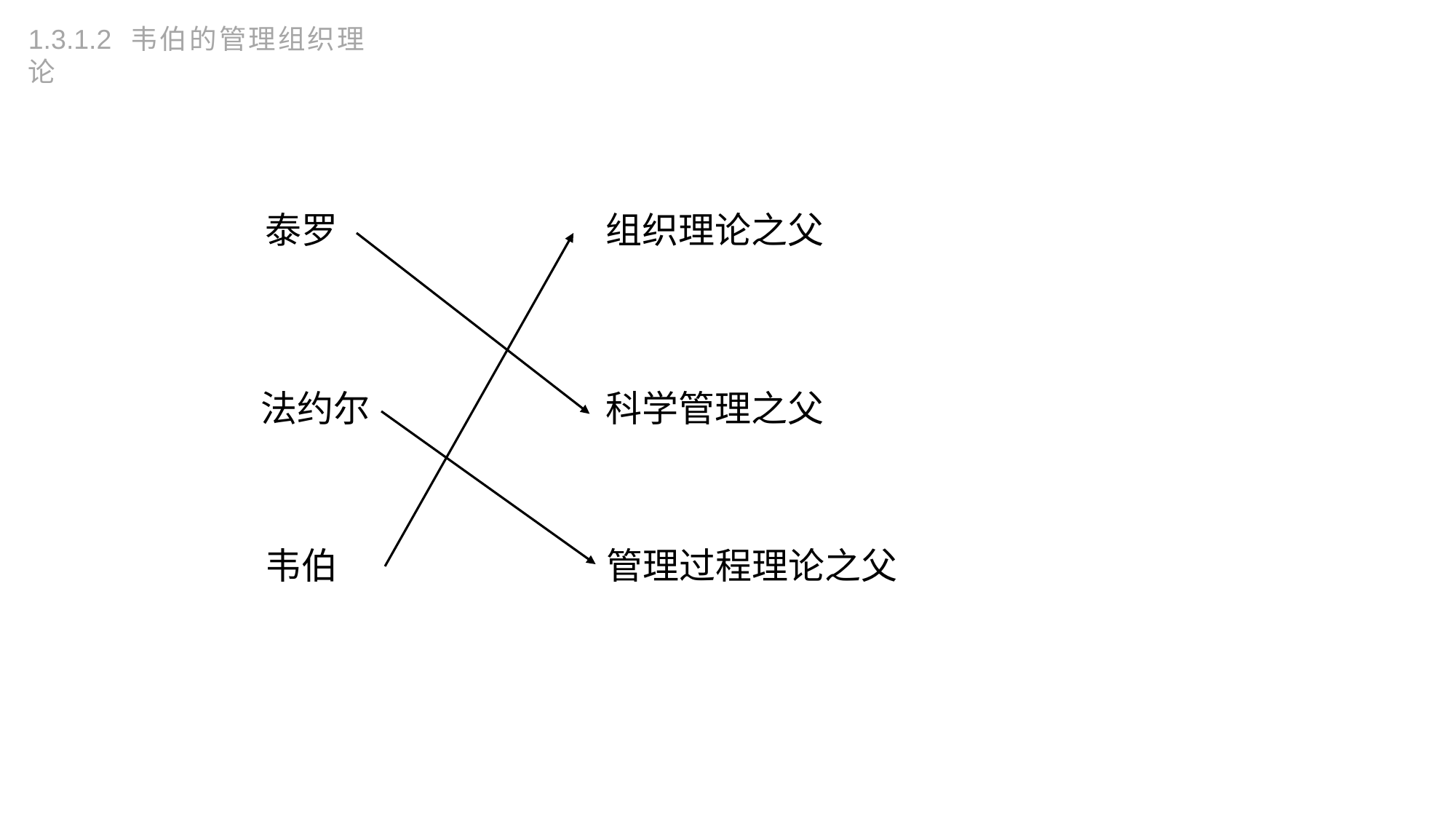

1.3.1.2 韦伯的管理组织理论
组织理论之父
泰罗
科学管理之父
法约尔
韦伯
管理过程理论之父